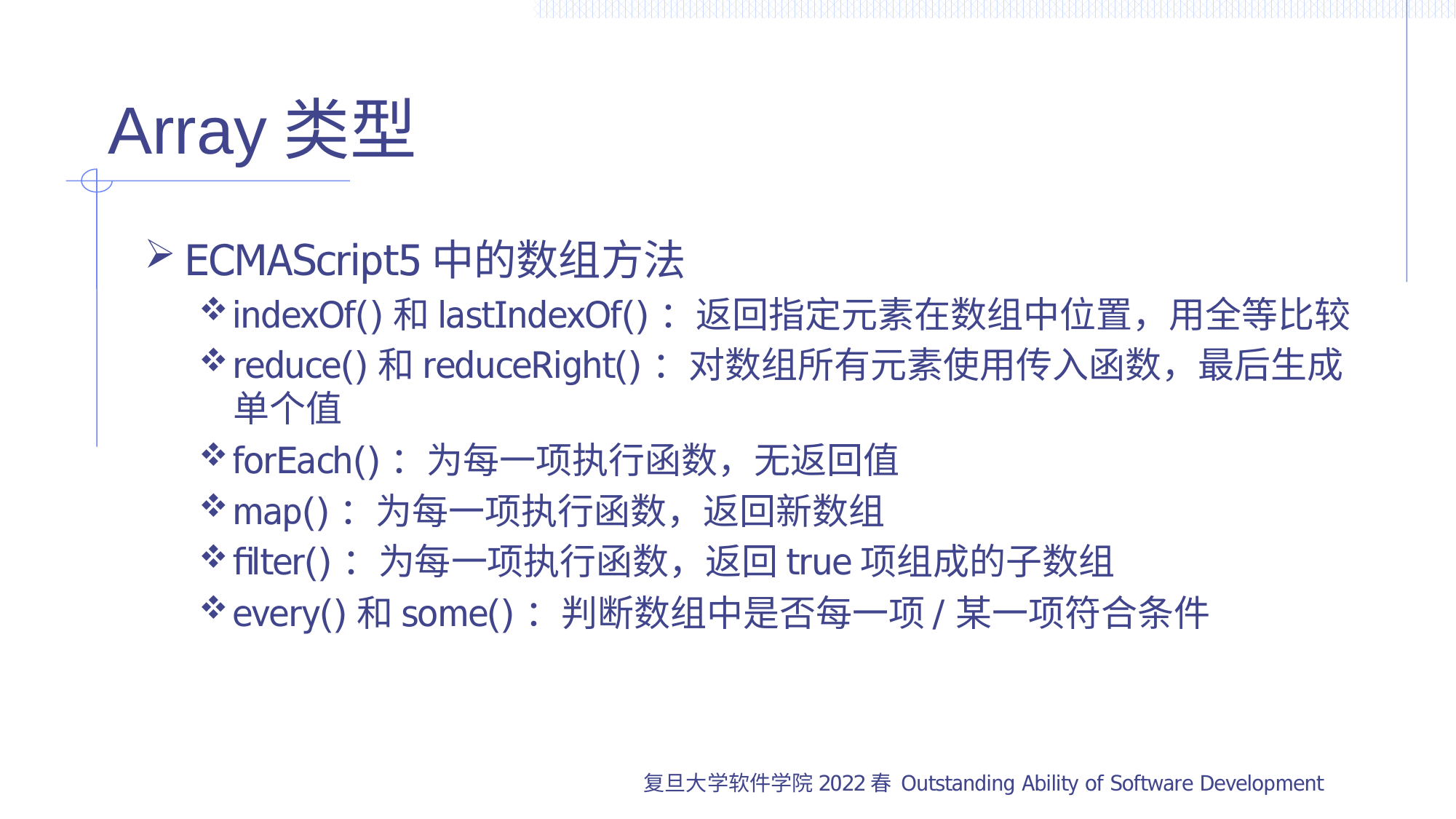

# Array类型
ECMAScript5中的数组方法
indexOf()和lastIndexOf()：返回指定元素在数组中位置，用全等比较
reduce()和reduceRight()：对数组所有元素使用传入函数，最后生成单个值
forEach()：为每一项执行函数，无返回值
map()：为每一项执行函数，返回新数组
filter()：为每一项执行函数，返回true项组成的子数组
every()和some()：判断数组中是否每一项/某一项符合条件